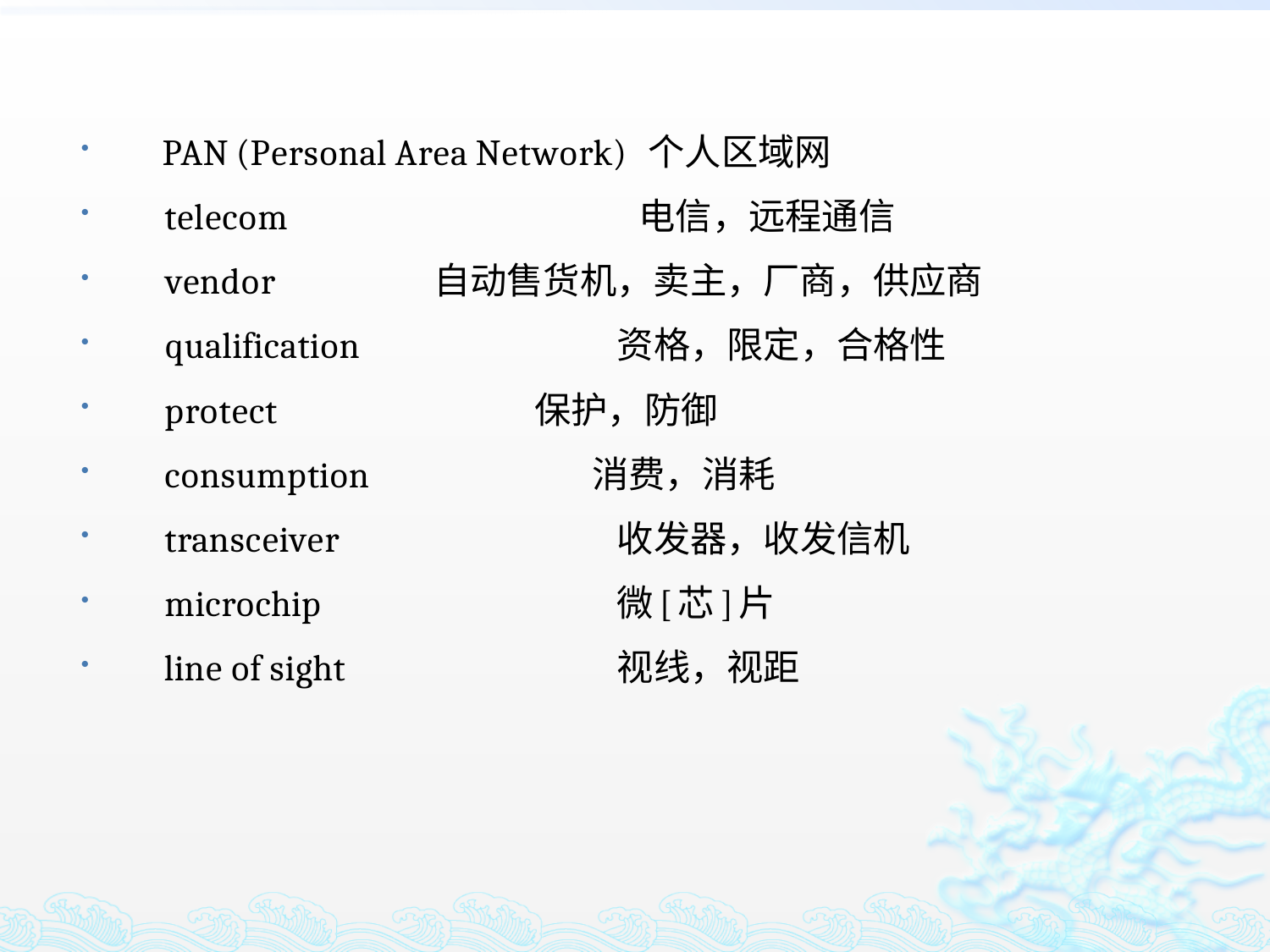

PAN (Personal Area Network)  个人区域网
　telecom                               	  电信，远程通信
　vendor                   自动售货机，卖主，厂商，供应商
　qualification                           	资格，限定，合格性
　protect                               	保护，防御
　consumption                           消费，消耗
　transceiver                             	收发器，收发信机
　microchip                              	微[芯]片
　line of sight                            	视线，视距